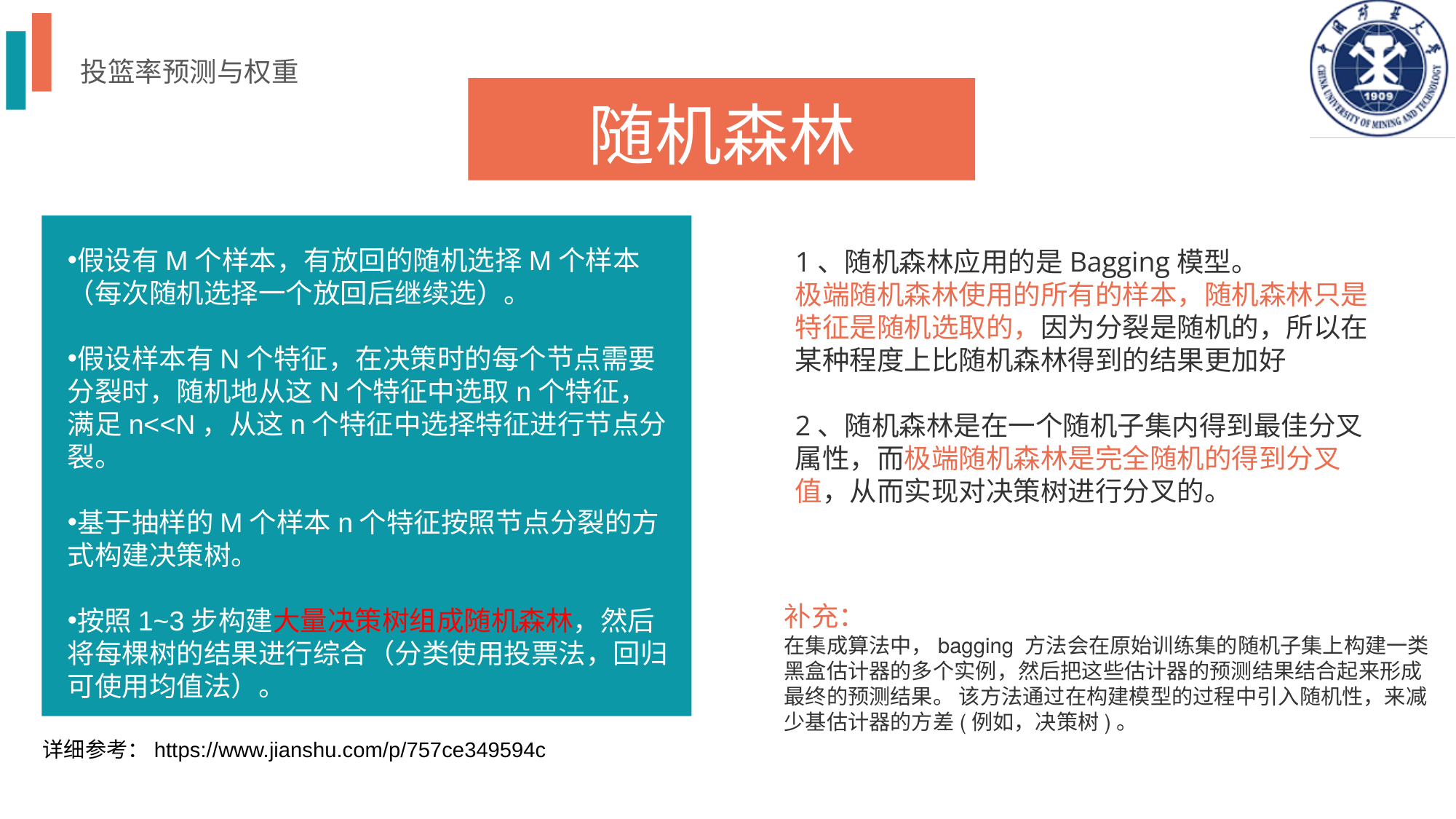

投篮率预测与权重
随机森林

假设有M个样本，有放回的随机选择M个样本（每次随机选择一个放回后继续选）。

假设样本有N个特征，在决策时的每个节点需要分裂时，随机地从这N个特征中选取n个特征，满足n<<N，从这n个特征中选择特征进行节点分裂。

基于抽样的M个样本n个特征按照节点分裂的方式构建决策树。

按照1~3步构建大量决策树组成随机森林，然后将每棵树的结果进行综合（分类使用投票法，回归可使用均值法）。
1、随机森林应用的是Bagging模型。
极端随机森林使用的所有的样本，随机森林只是特征是随机选取的，因为分裂是随机的，所以在某种程度上比随机森林得到的结果更加好

2、随机森林是在一个随机子集内得到最佳分叉属性，而极端随机森林是完全随机的得到分叉值，从而实现对决策树进行分叉的。
补充：
在集成算法中，bagging 方法会在原始训练集的随机子集上构建一类黑盒估计器的多个实例，然后把这些估计器的预测结果结合起来形成最终的预测结果。 该方法通过在构建模型的过程中引入随机性，来减少基估计器的方差(例如，决策树)。
详细参考：https://www.jianshu.com/p/757ce349594c